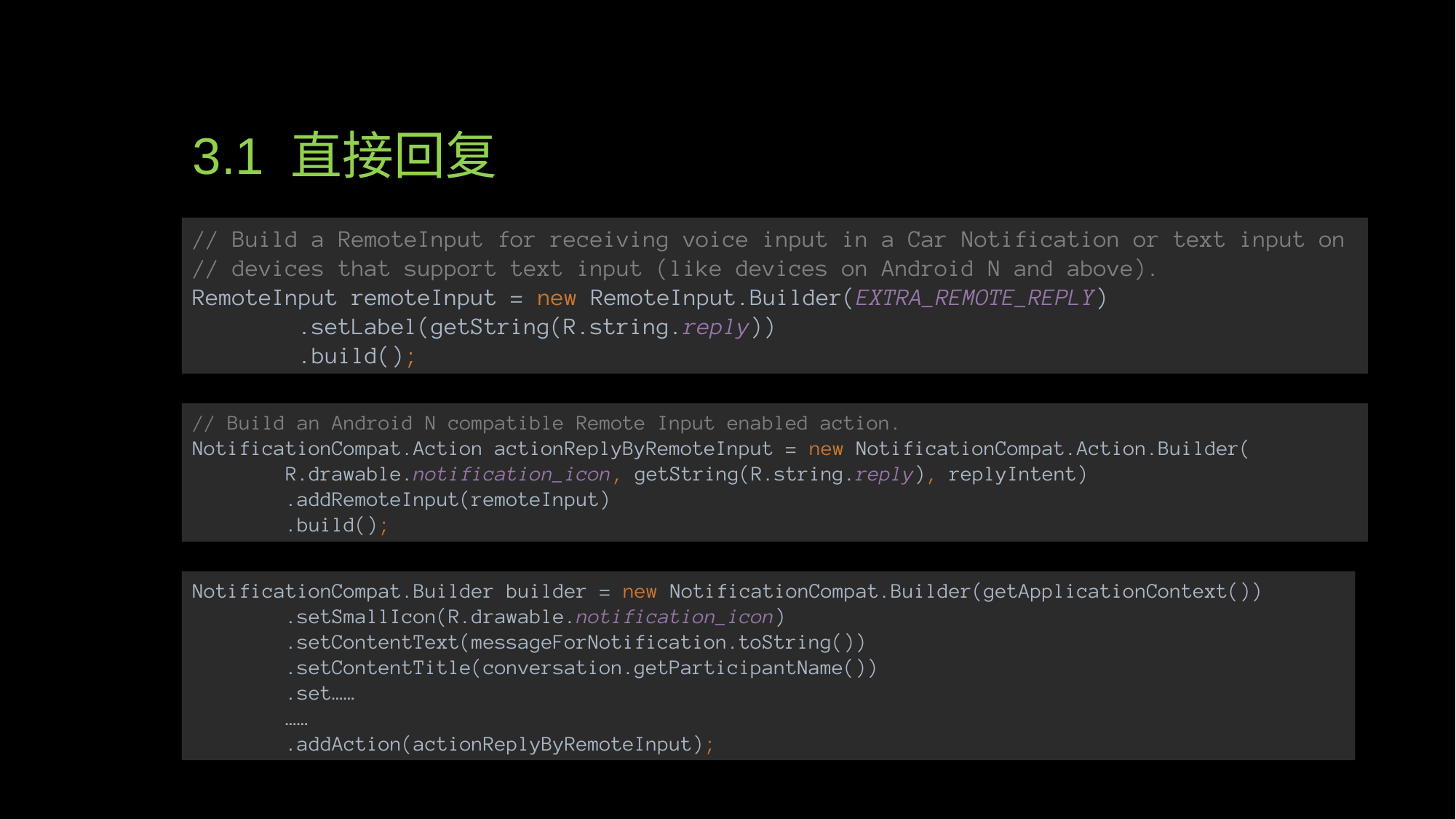

# 3.1 直接回复
// Build a RemoteInput for receiving voice input in a Car Notification or text input on
// devices that support text input (like devices on Android N and above).
RemoteInput remoteInput = new RemoteInput.Builder(EXTRA_REMOTE_REPLY)
        .setLabel(getString(R.string.reply))
        .build();
// Build an Android N compatible Remote Input enabled action.
NotificationCompat.Action actionReplyByRemoteInput = new NotificationCompat.Action.Builder(
        R.drawable.notification_icon, getString(R.string.reply), replyIntent)
        .addRemoteInput(remoteInput)
        .build();
NotificationCompat.Builder builder = new NotificationCompat.Builder(getApplicationContext())
        .setSmallIcon(R.drawable.notification_icon)
        .setContentText(messageForNotification.toString())
        .setContentTitle(conversation.getParticipantName())
        .set……
        ……
        .addAction(actionReplyByRemoteInput);